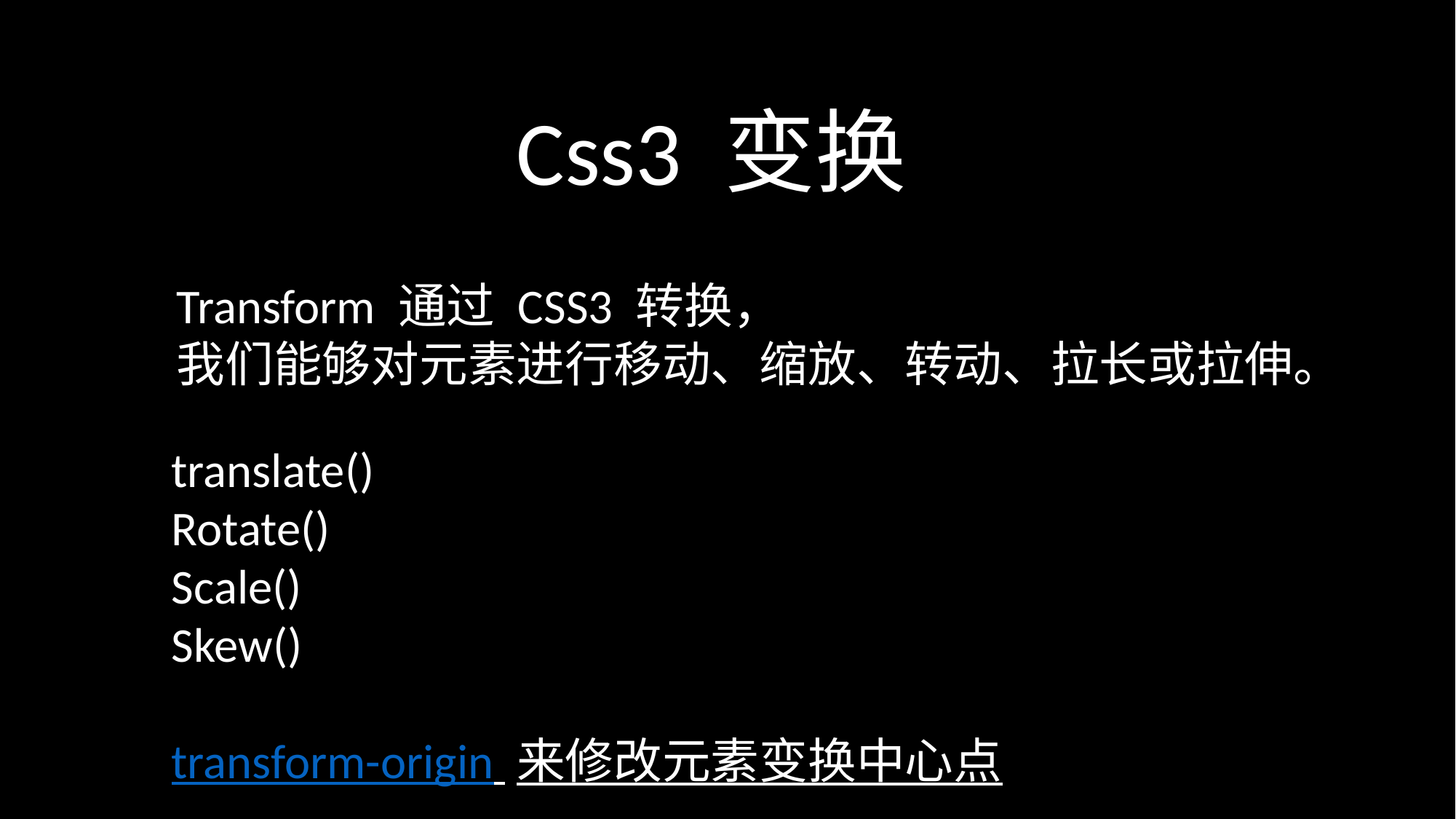

Css3 变换
Transform 通过 CSS3 转换，
我们能够对元素进行移动、缩放、转动、拉长或拉伸。
translate()
Rotate()
Scale()
Skew()
transform-origin 来修改元素变换中心点